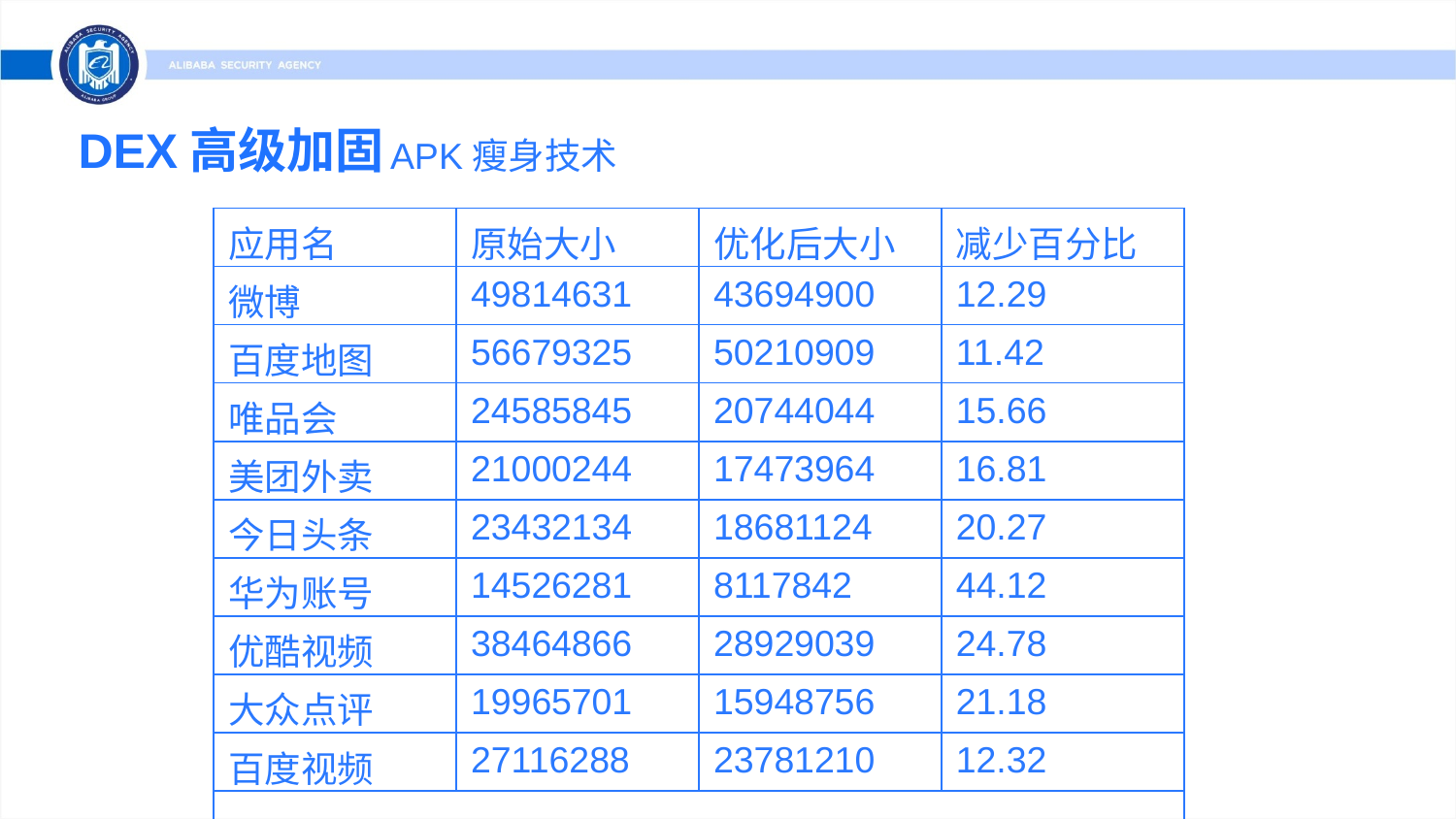

DEX高级加固
APK瘦身技术
| 应用名 | 原始大小 | 优化后大小 | 减少百分比 |
| --- | --- | --- | --- |
| 微博 | 49814631 | 43694900 | 12.29 |
| 百度地图 | 56679325 | 50210909 | 11.42 |
| 唯品会 | 24585845 | 20744044 | 15.66 |
| 美团外卖 | 21000244 | 17473964 | 16.81 |
| 今日头条 | 23432134 | 18681124 | 20.27 |
| 华为账号 | 14526281 | 8117842 | 44.12 |
| 优酷视频 | 38464866 | 28929039 | 24.78 |
| 大众点评 | 19965701 | 15948756 | 21.18 |
| 百度视频 | 27116288 | 23781210 | 12.32 |
|  |  |  |  |